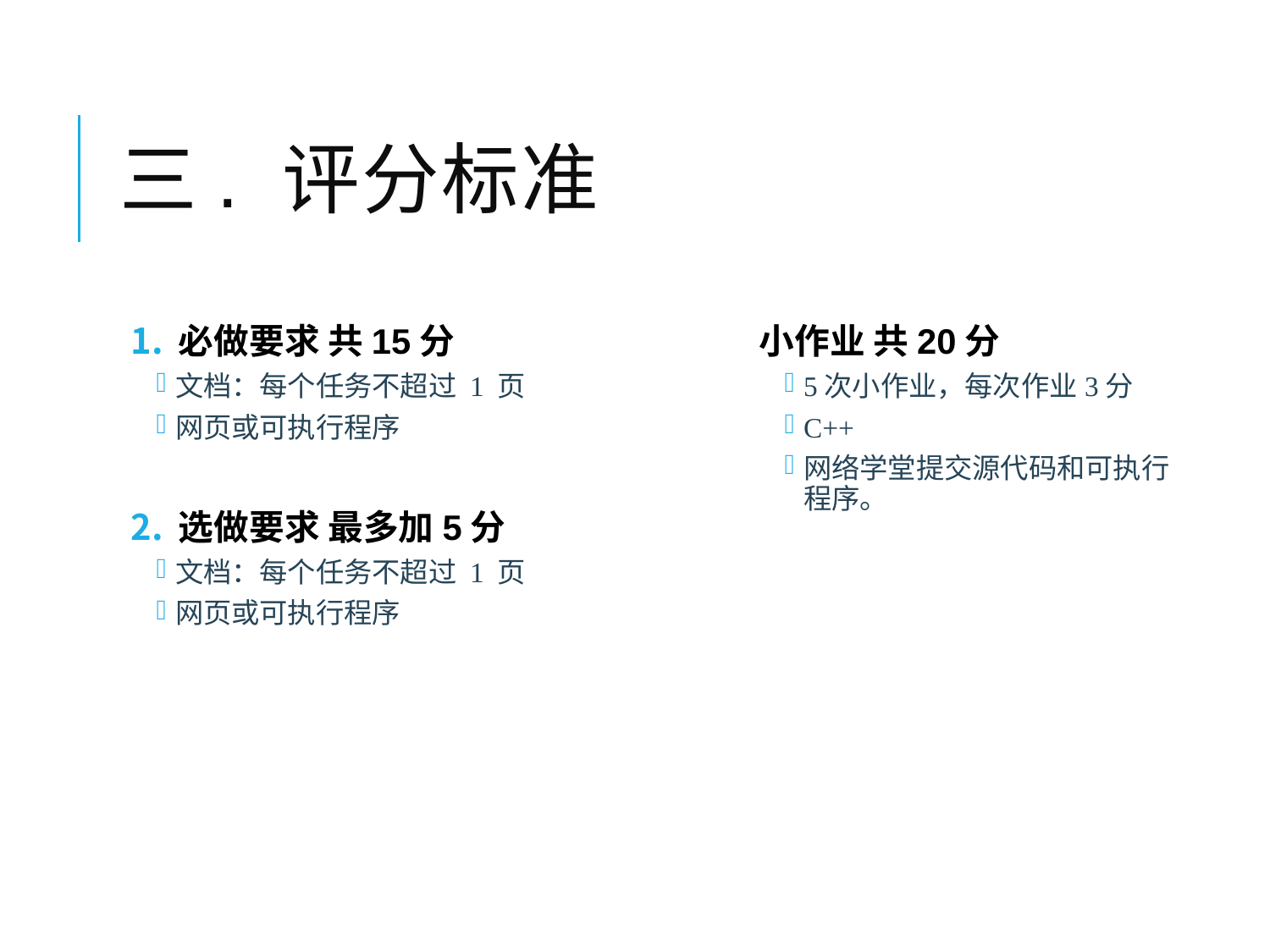

# 三. 评分标准
必做要求 共15分
文档：每个任务不超过 1 页
网页或可执行程序

选做要求 最多加5分
文档：每个任务不超过 1 页
网页或可执行程序

小作业 共20分
5次小作业，每次作业3分
C++
网络学堂提交源代码和可执行程序。